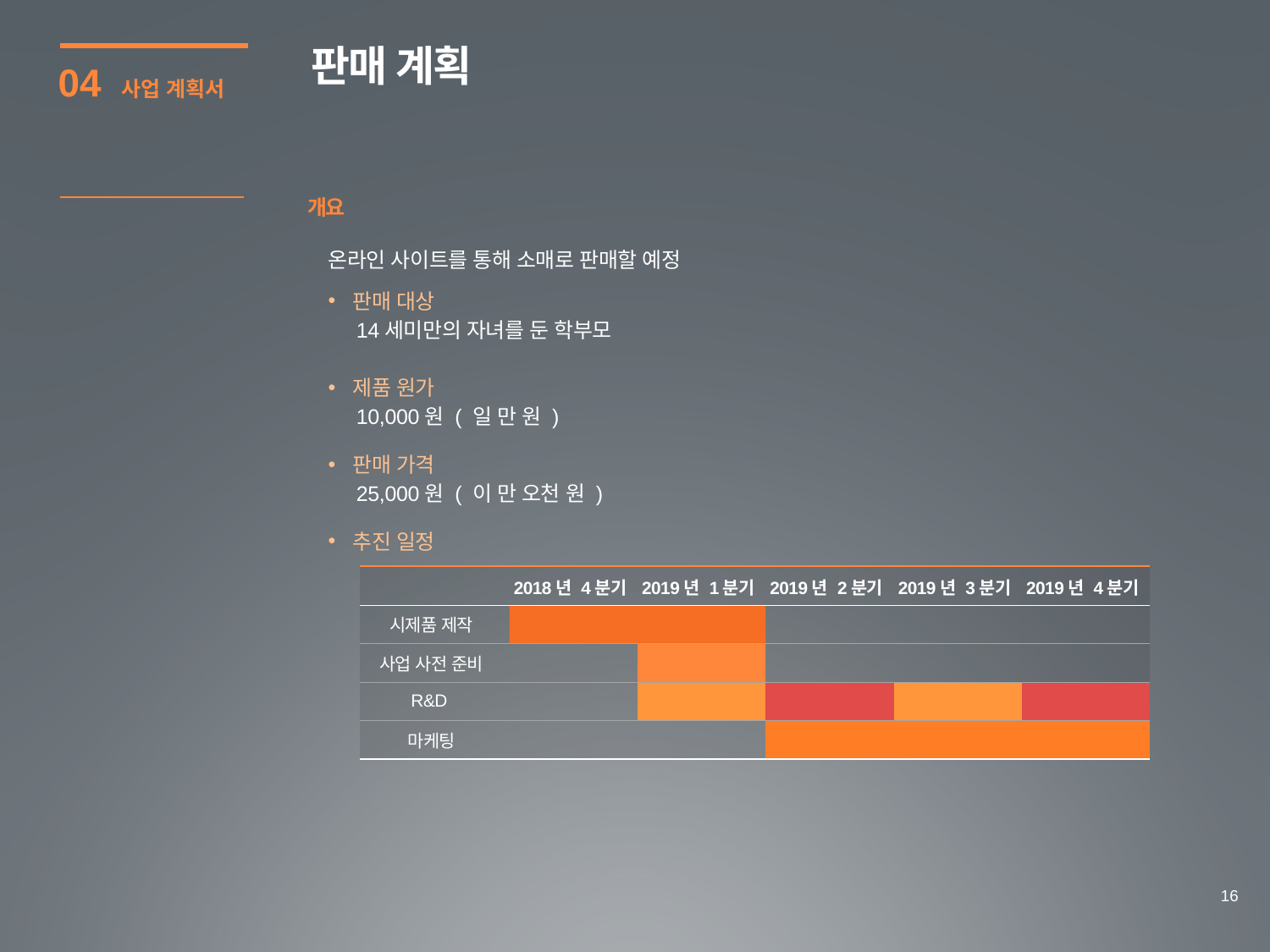

판매 계획
04 사업 계획서
개요
온라인 사이트를 통해 소매로 판매할 예정
판매 대상
     14세미만의 자녀를 둔 학부모

제품 원가
     10,000원 ( 일 만 원 )

판매 가격
     25,000원 ( 이 만 오천 원 )

추진 일정

|  | 2018년 4분기 | 2019년 1분기 | 2019년 2분기 | 2019년 3분기 | 2019년 4분기 |
| --- | --- | --- | --- | --- | --- |
| 시제품 제작 |  |  |  |  |  |
| 사업 사전 준비 |  |  |  |  |  |
| R&D |  |  |  |  |  |
| 마케팅 |  |  |  |  |  |